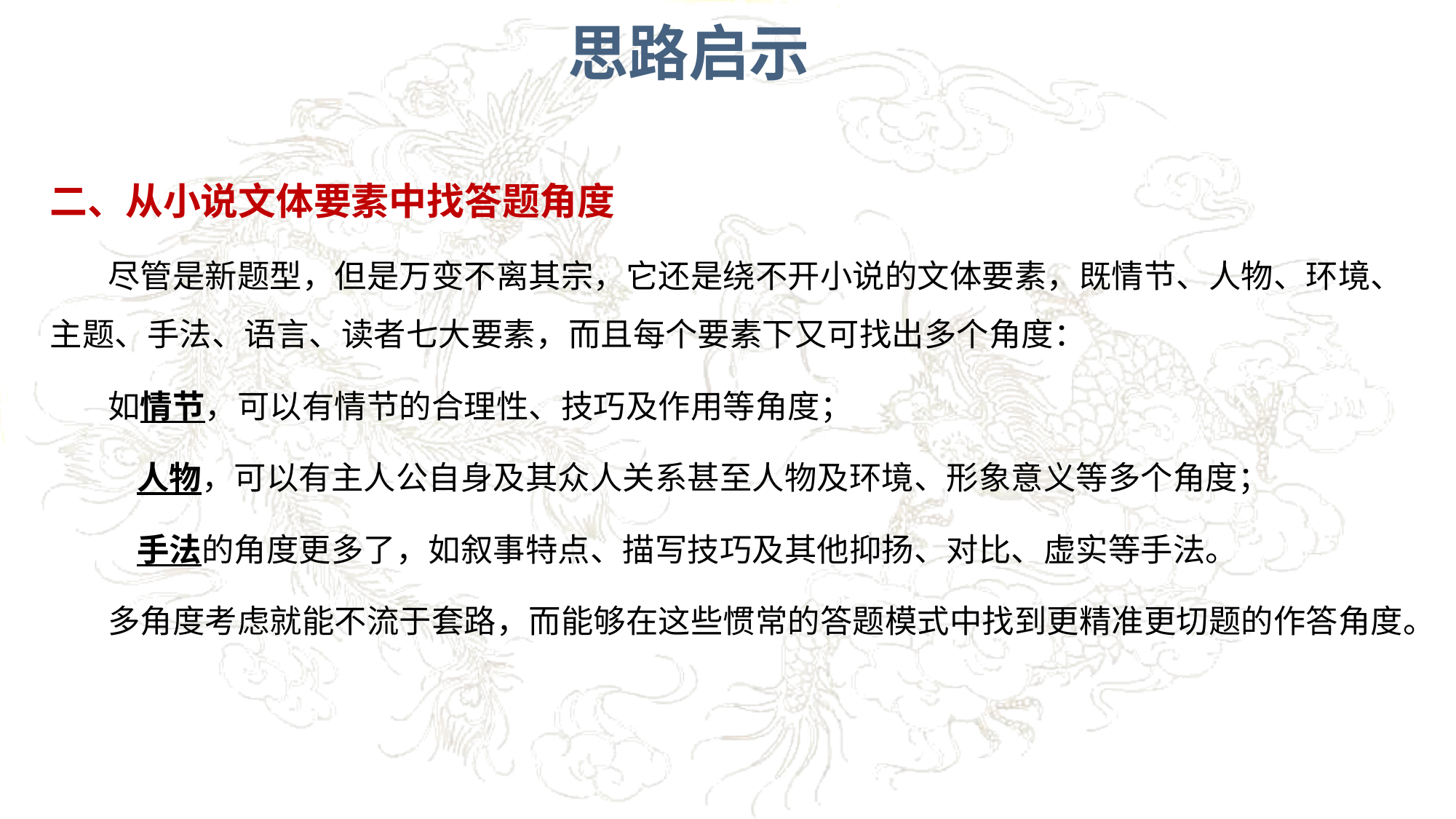

# 思路启示
二、从小说文体要素中找答题角度
       尽管是新题型，但是万变不离其宗，它还是绕不开小说的文体要素，既情节、人物、环境、主题、手法、语言、读者七大要素，而且每个要素下又可找出多个角度：
       如情节，可以有情节的合理性、技巧及作用等角度；
           人物，可以有主人公自身及其众人关系甚至人物及环境、形象意义等多个角度；
           手法的角度更多了，如叙事特点、描写技巧及其他抑扬、对比、虚实等手法。
       多角度考虑就能不流于套路，而能够在这些惯常的答题模式中找到更精准更切题的作答角度。